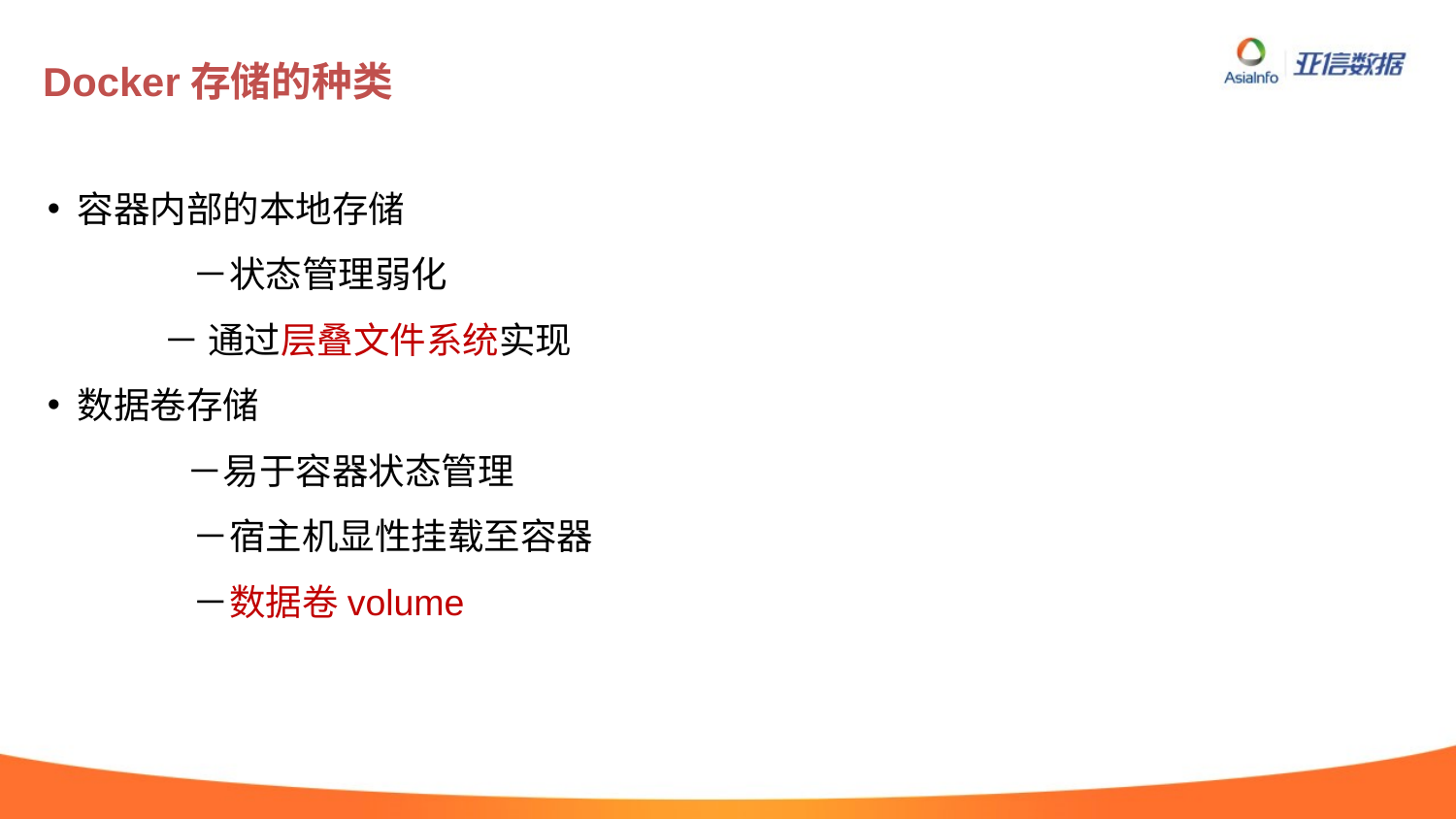

# Docker存储的种类
 容器内部的本地存储
	－状态管理弱化
             － 通过层叠文件系统实现
 数据卷存储
       －易于容器状态管理
	－宿主机显性挂载至容器
	－数据卷volume